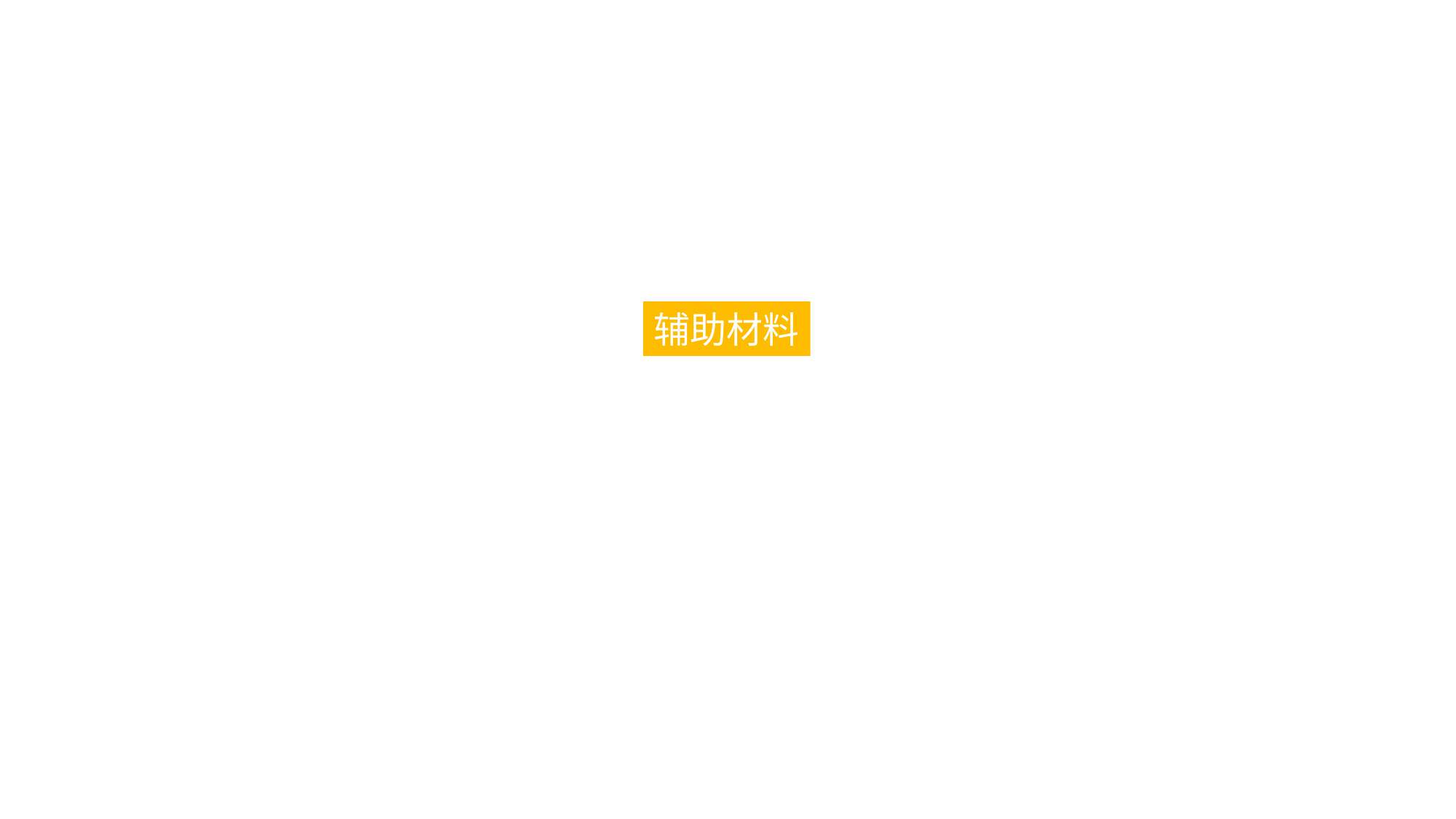

辅助材料
备用封面页  /   备用目录页  /  使用说明  /  设计规范
ALTERNATE COVER
ALTERNATE CONTENT
INSTRUCTIONS
SPECIFICATION